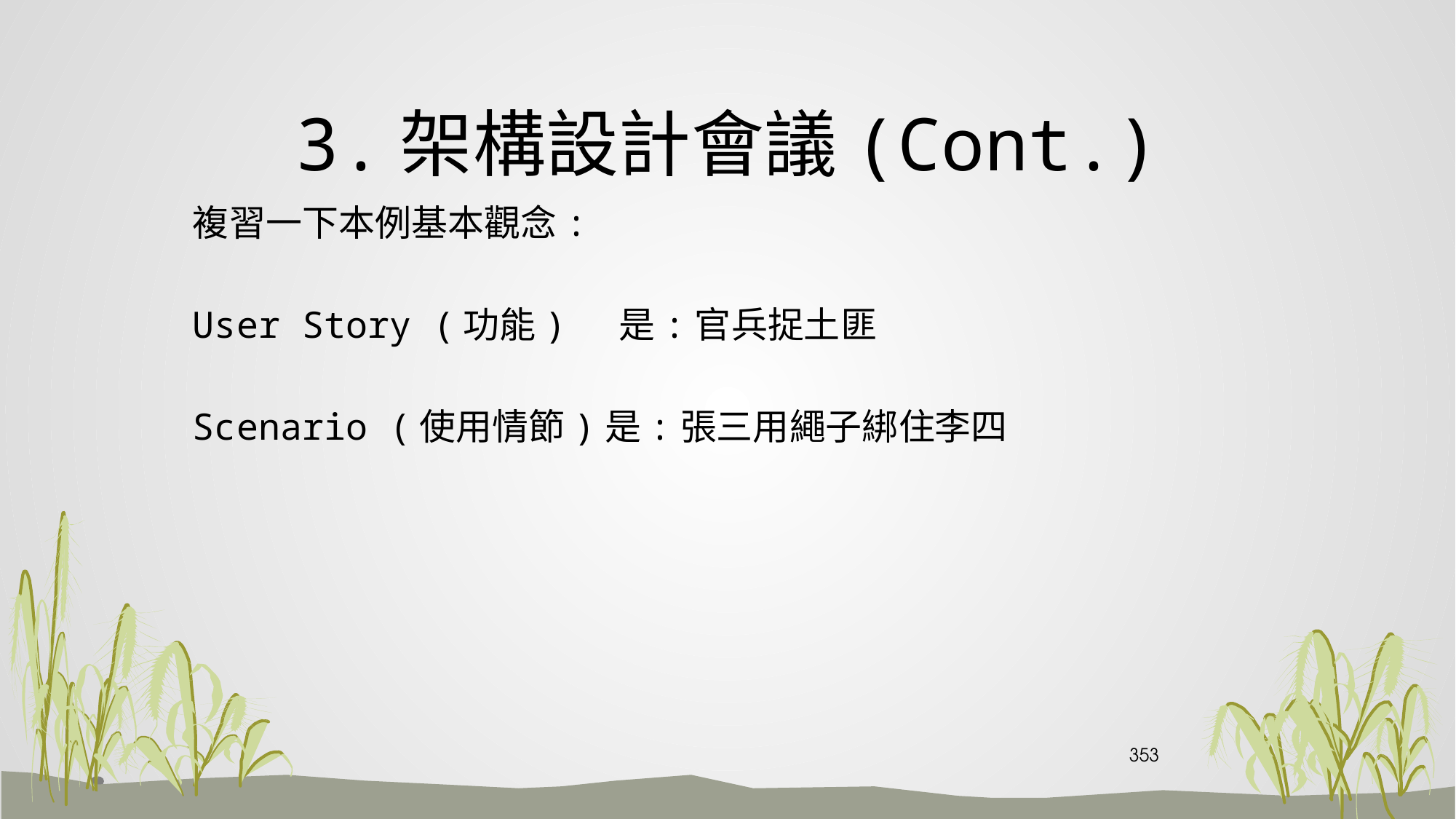

# 3.架構設計會議(Cont.)
複習一下本例基本觀念:

User Story (功能)  是:官兵捉土匪

Scenario (使用情節)是:張三用繩子綁住李四

353